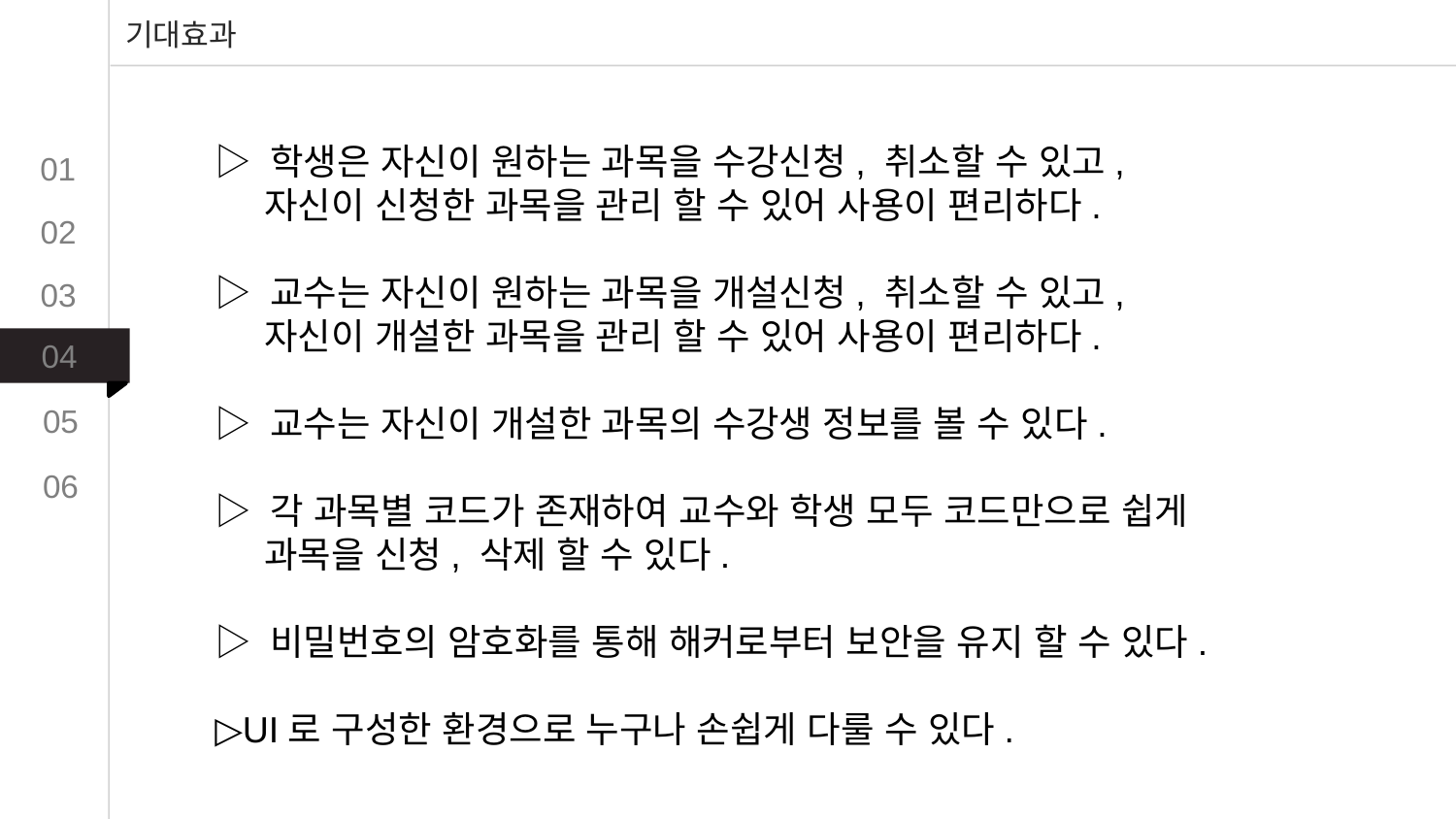

기대효과
▷ 학생은 자신이 원하는 과목을 수강신청, 취소할 수 있고,
    자신이 신청한 과목을 관리 할 수 있어 사용이 편리하다.

▷ 교수는 자신이 원하는 과목을 개설신청, 취소할 수 있고,
    자신이 개설한 과목을 관리 할 수 있어 사용이 편리하다.

▷ 교수는 자신이 개설한 과목의 수강생 정보를 볼 수 있다.

▷ 각 과목별 코드가 존재하여 교수와 학생 모두 코드만으로 쉽게
    과목을 신청, 삭제 할 수 있다.

▷ 비밀번호의 암호화를 통해 해커로부터 보안을 유지 할 수 있다.

▷UI로 구성한 환경으로 누구나 손쉽게 다룰 수 있다.
01
02
03

04

05
06